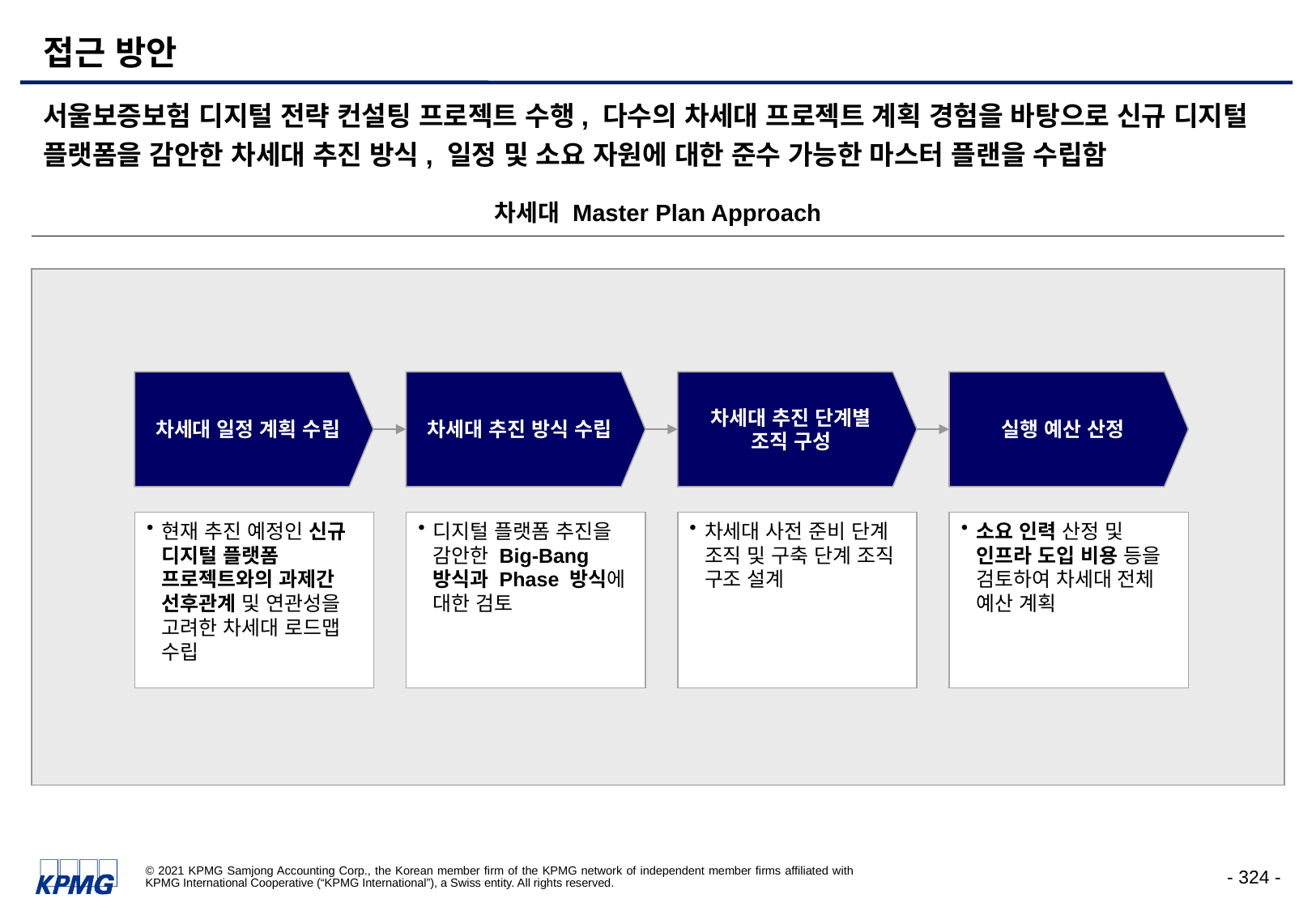

# 접근 방안
서울보증보험 디지털 전략 컨설팅 프로젝트 수행, 다수의 차세대 프로젝트 계획 경험을 바탕으로 신규 디지털 플랫폼을 감안한 차세대 추진 방식, 일정 및 소요 자원에 대한 준수 가능한 마스터 플랜을 수립함
차세대 Master Plan Approach

차세대 일정 계획 수립
차세대 추진 방식 수립
차세대 추진 단계별 조직 구성
실행 예산 산정
현재 추진 예정인 신규 디지털 플랫폼 프로젝트와의 과제간
선후관계 및 연관성을 고려한 차세대 로드맵 수립

디지털 플랫폼 추진을 감안한 Big-Bang 방식과 Phase 방식에 대한 검토
차세대 사전 준비 단계 조직 및 구축 단계 조직 구조 설계
소요 인력 산정 및 인프라 도입 비용 등을 검토하여 차세대 전체 예산 계획